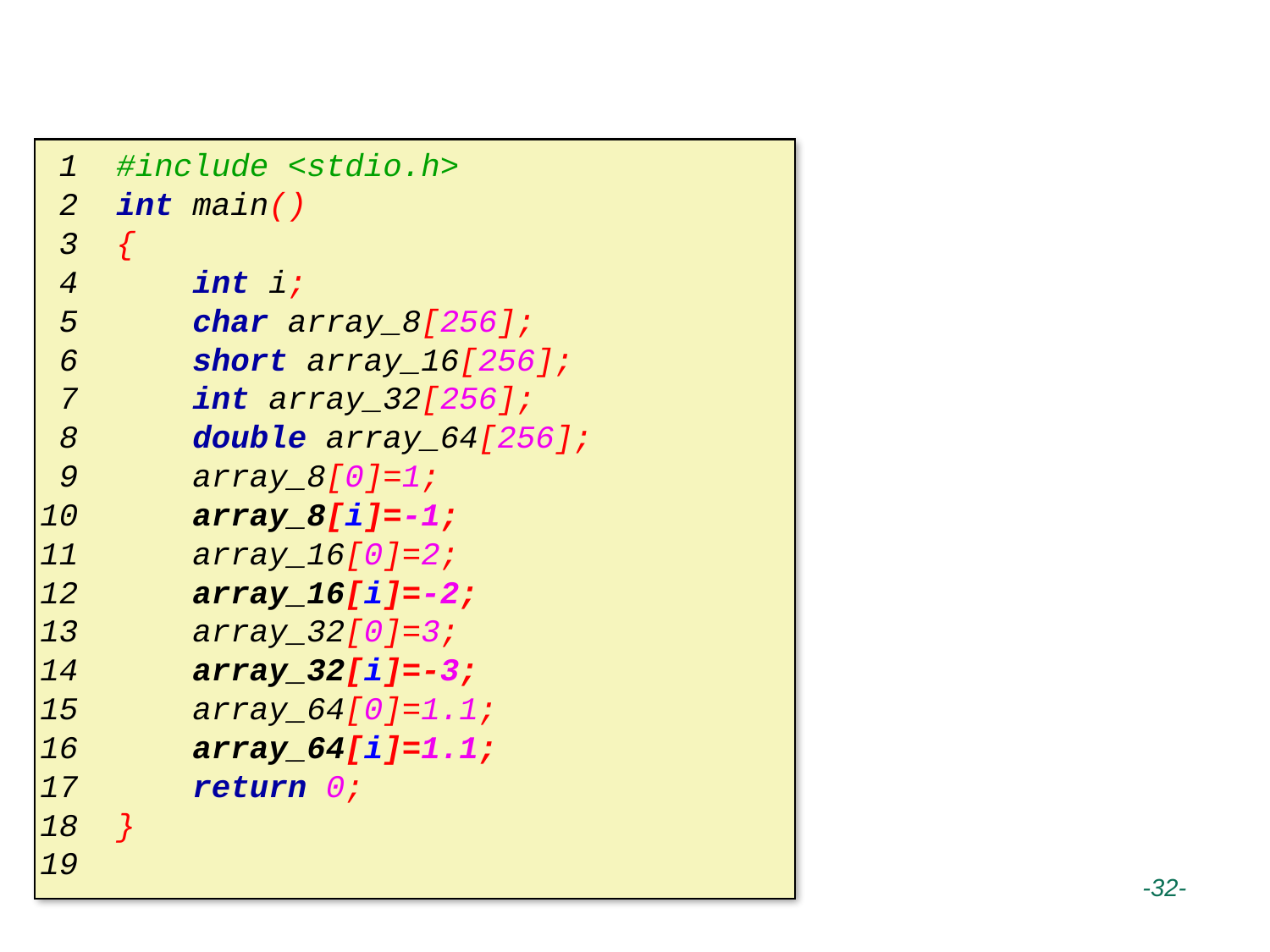

# 一维数组变量寻址方式
 1  #include <stdio.h>
 2  int main()
 3  {
 4      int i;
 5      char array_8[256];
 6      short array_16[256];
 7      int array_32[256];
 8      double array_64[256];
 9      array_8[0]=1;
10      array_8[i]=-1;
11      array_16[0]=2;
12      array_16[i]=-2;
13      array_32[0]=3;
14      array_32[i]=-3;
15      array_64[0]=1.1;
16      array_64[i]=1.1;
17      return 0;
18  }
19
 -32-